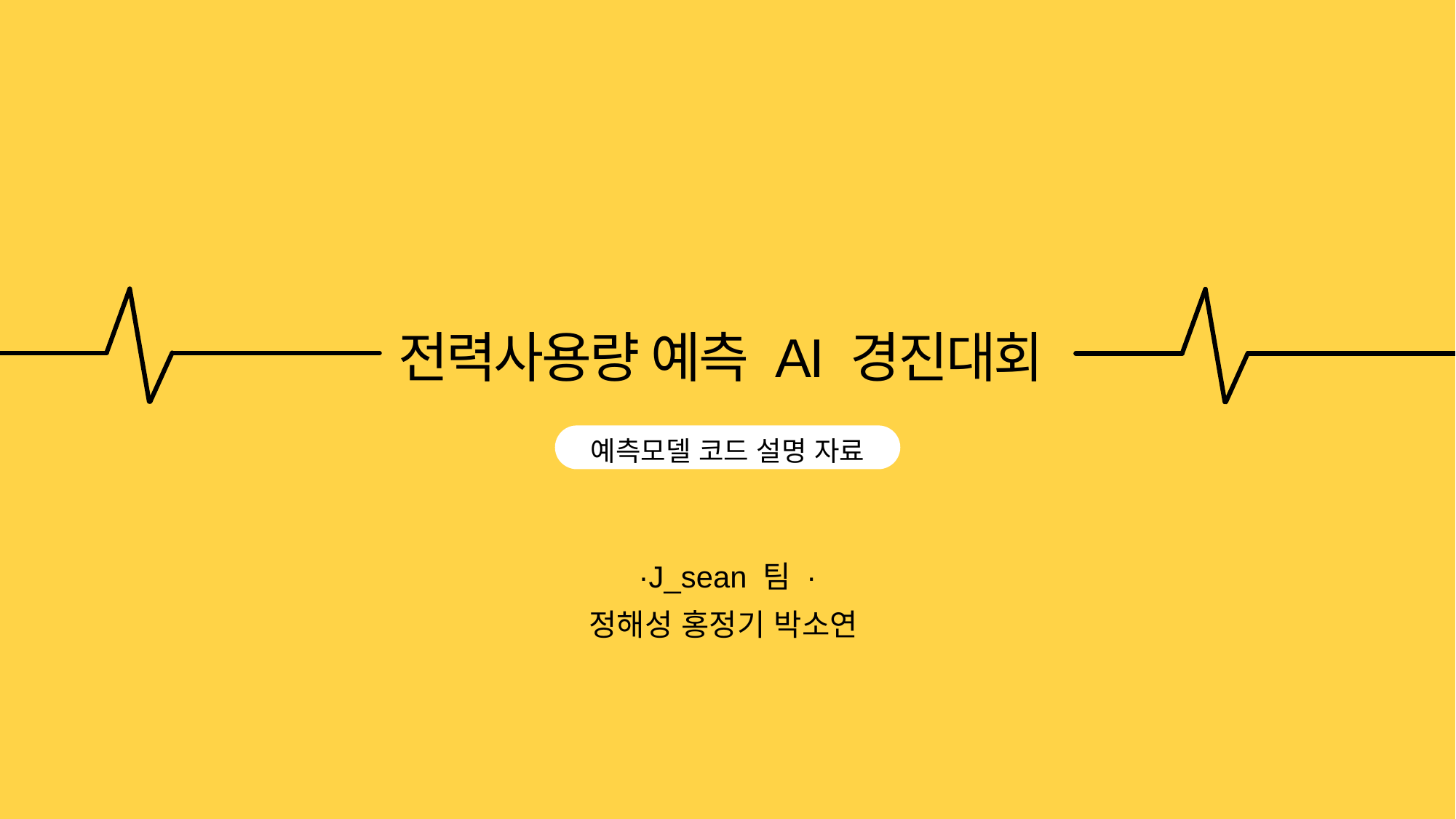

# 전력사용량 예측 AI 경진대회

예측모델 코드 설명 자료
·J_sean 팀 ·
정해성 홍정기 박소연